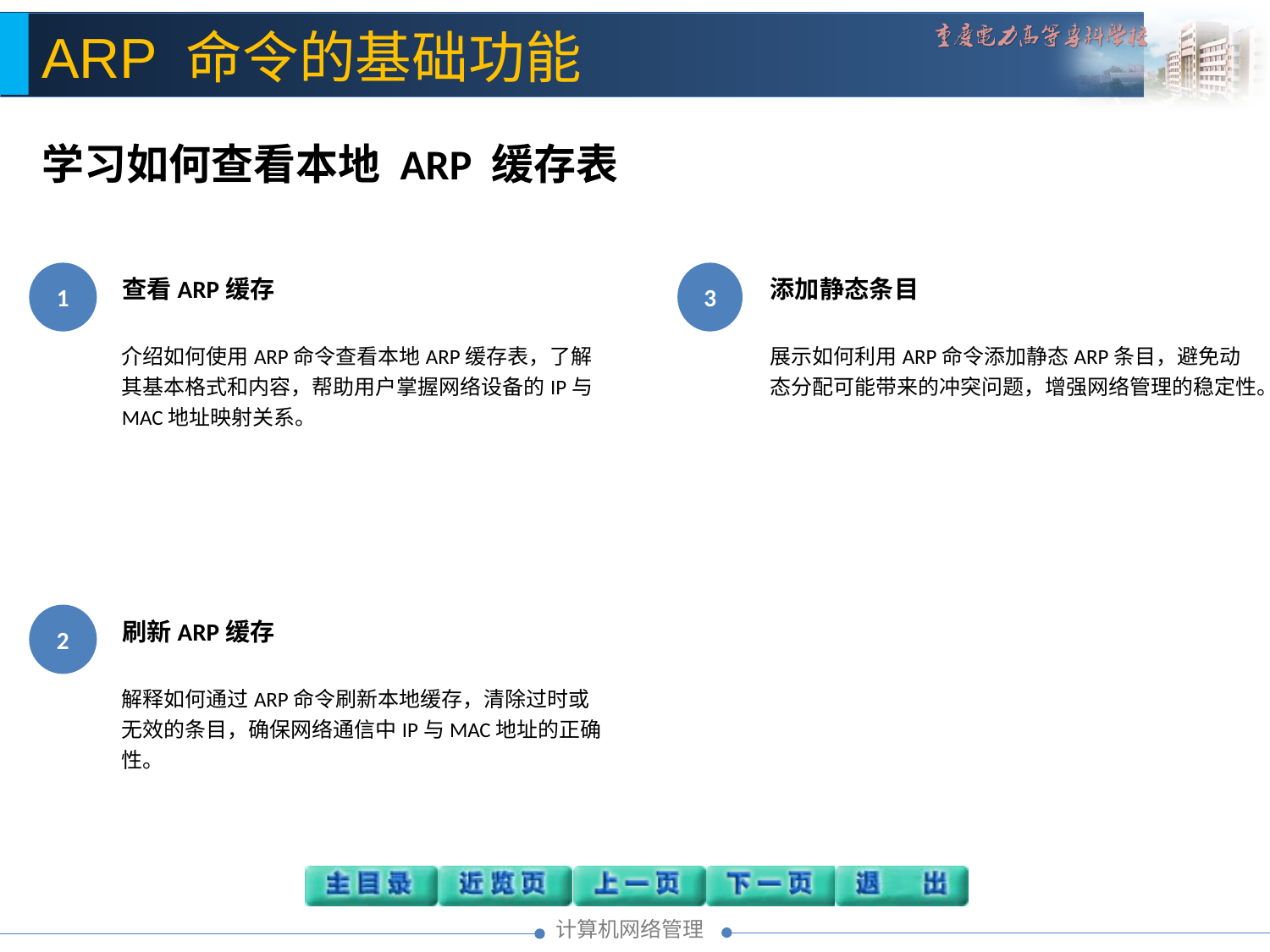

ARP 命令的基础功能
学习如何查看本地 ARP 缓存表
查看ARP缓存
介绍如何使用ARP命令查看本地ARP缓存表，了解其基本格式和内容，帮助用户掌握网络设备的IP与MAC地址映射关系。
1
添加静态条目
展示如何利用ARP命令添加静态ARP条目，避免动态分配可能带来的冲突问题，增强网络管理的稳定性。
3
刷新ARP缓存
解释如何通过ARP命令刷新本地缓存，清除过时或无效的条目，确保网络通信中IP与MAC地址的正确性。
2